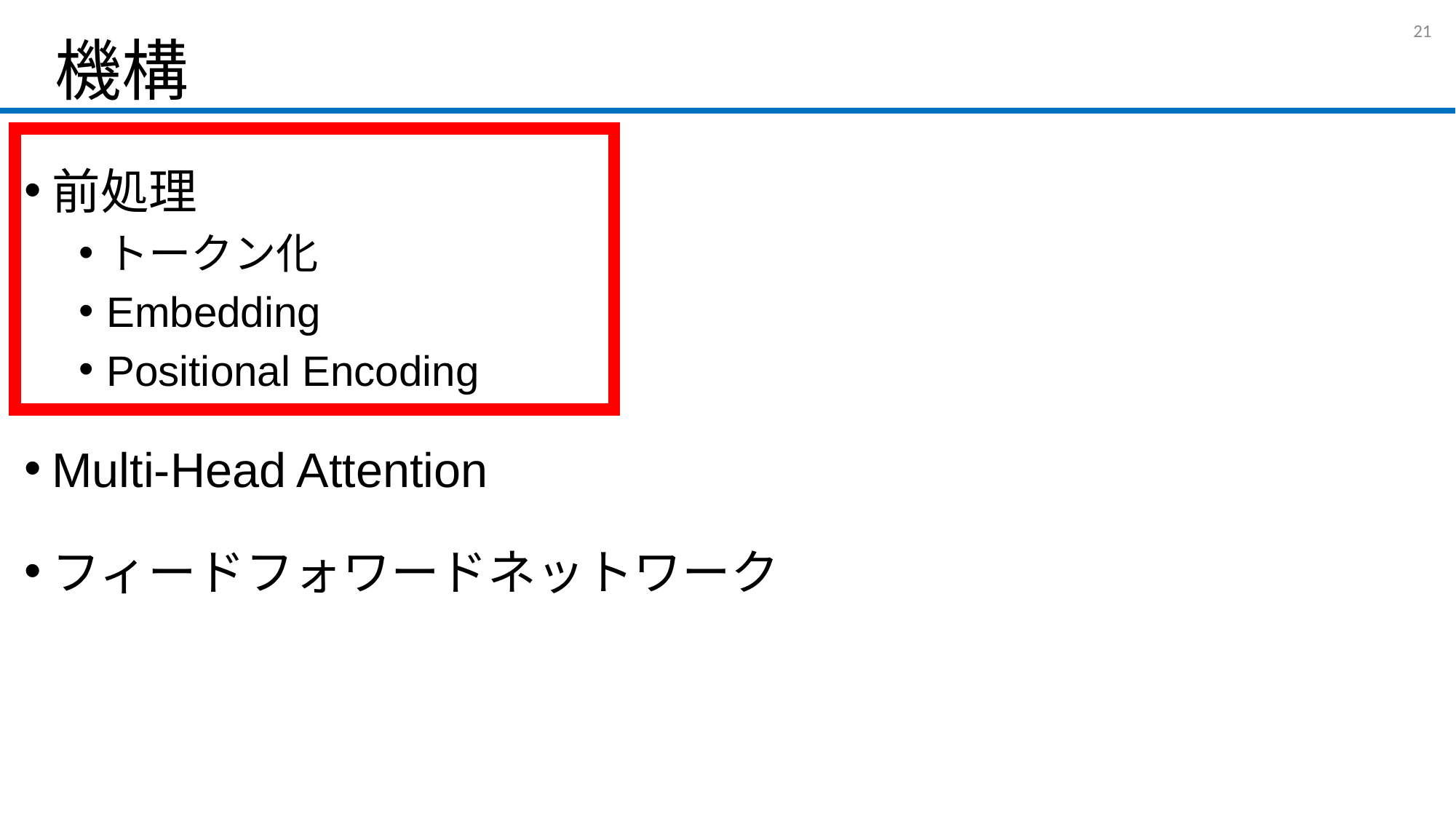

# 機構
21

前処理
トークン化
Embedding
Positional Encoding
Multi-Head Attention
フィードフォワードネットワーク